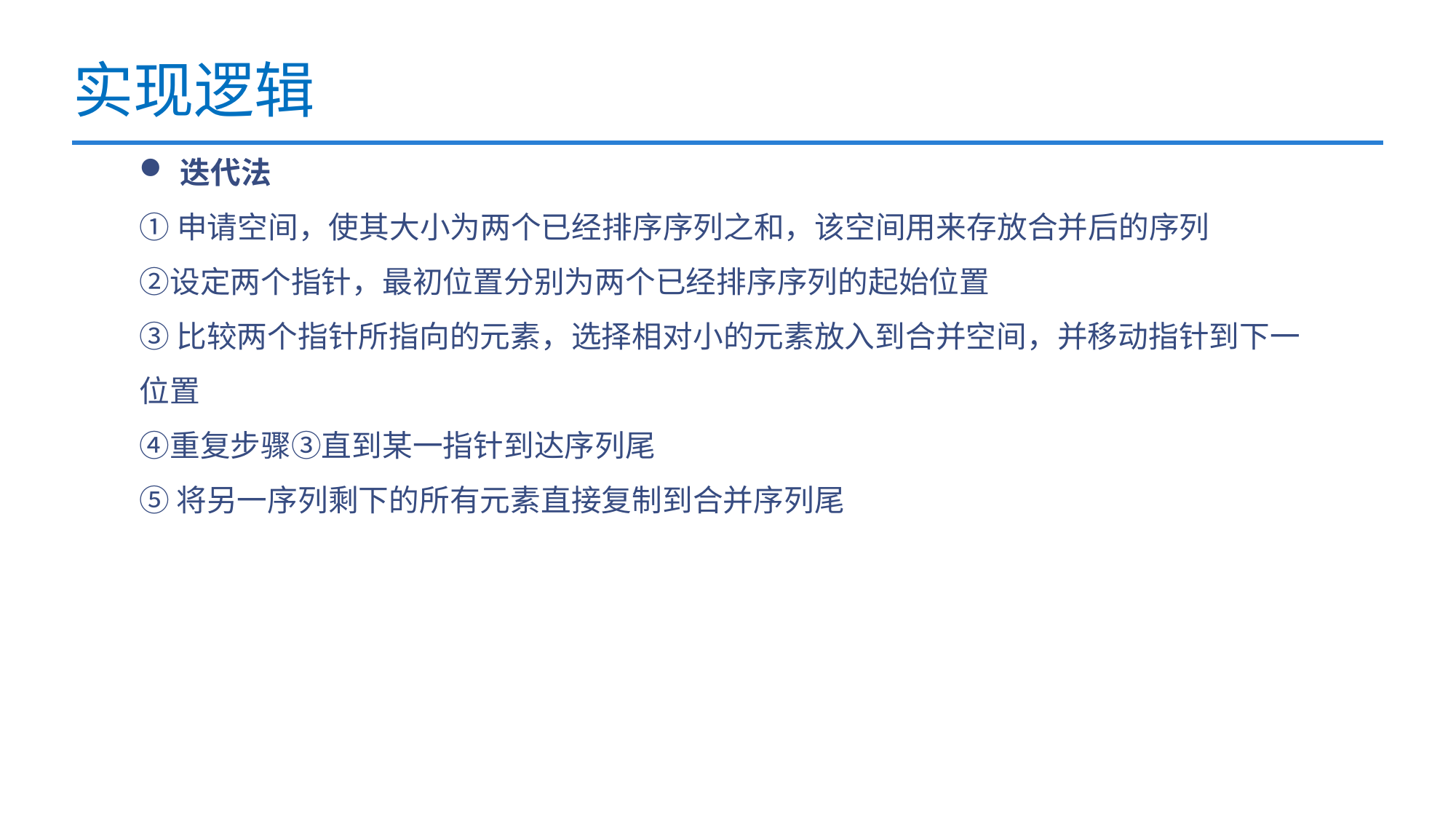

# 实现逻辑
迭代法
①申请空间，使其大小为两个已经排序序列之和，该空间用来存放合并后的序列
②设定两个指针，最初位置分别为两个已经排序序列的起始位置
③ 比较两个指针所指向的元素，选择相对小的元素放入到合并空间，并移动指针到下一位置
④重复步骤③直到某一指针到达序列尾
⑤ 将另一序列剩下的所有元素直接复制到合并序列尾